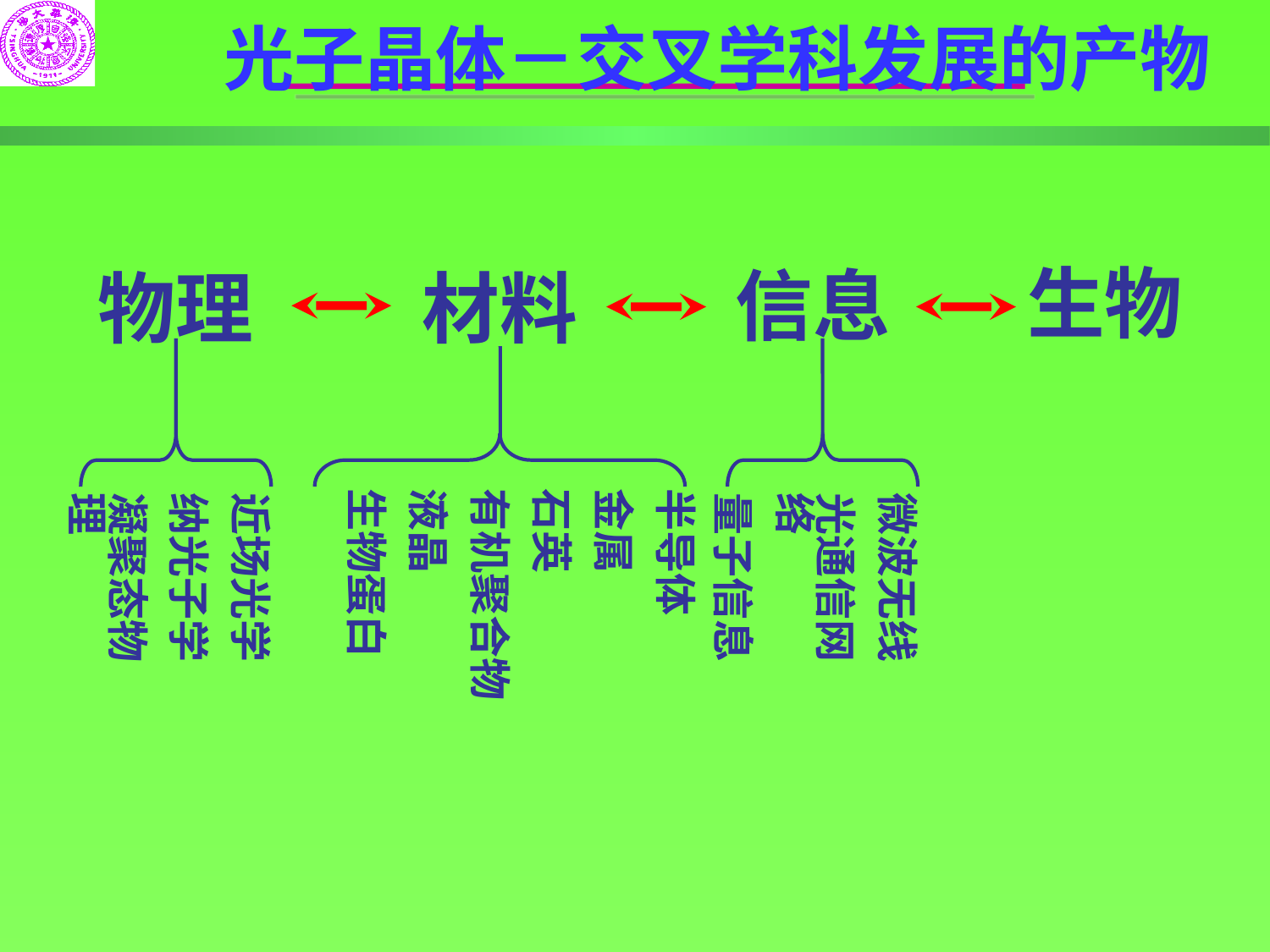

光子晶体－交叉学科发展的产物

生物

信息

微波无线
光通信网络
量子信息

物理

近场光学
纳光子学
凝聚态物理
材料

半导体
金属
石英
有机聚合物
液晶
生物蛋白